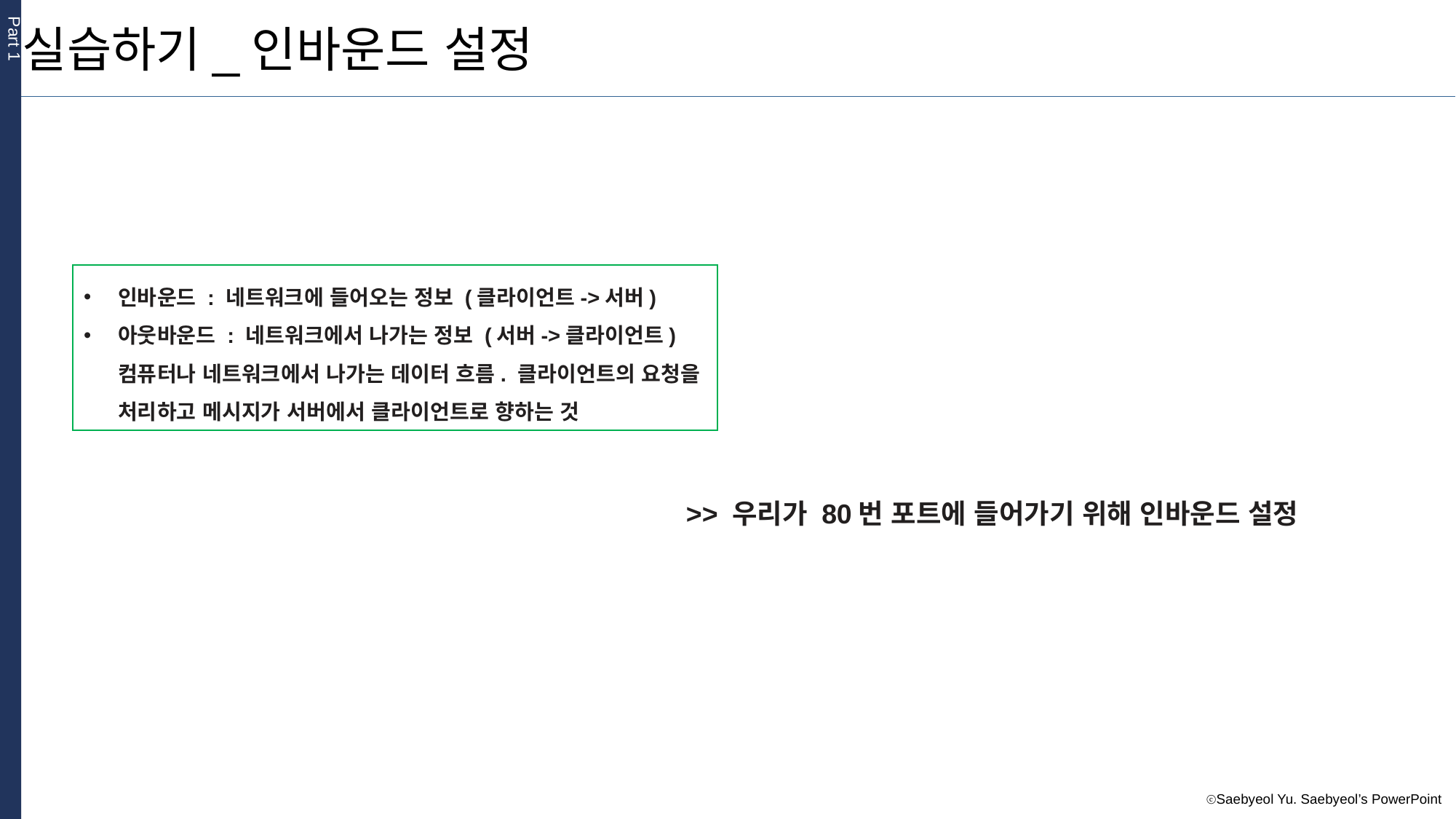

Part 1
실습하기_인바운드 설정

인바운드 : 네트워크에 들어오는 정보 (클라이언트->서버)
아웃바운드 : 네트워크에서 나가는 정보 (서버->클라이언트) 컴퓨터나 네트워크에서 나가는 데이터 흐름. 클라이언트의 요청을 처리하고 메시지가 서버에서 클라이언트로 향하는 것
>> 우리가 80번 포트에 들어가기 위해 인바운드 설정